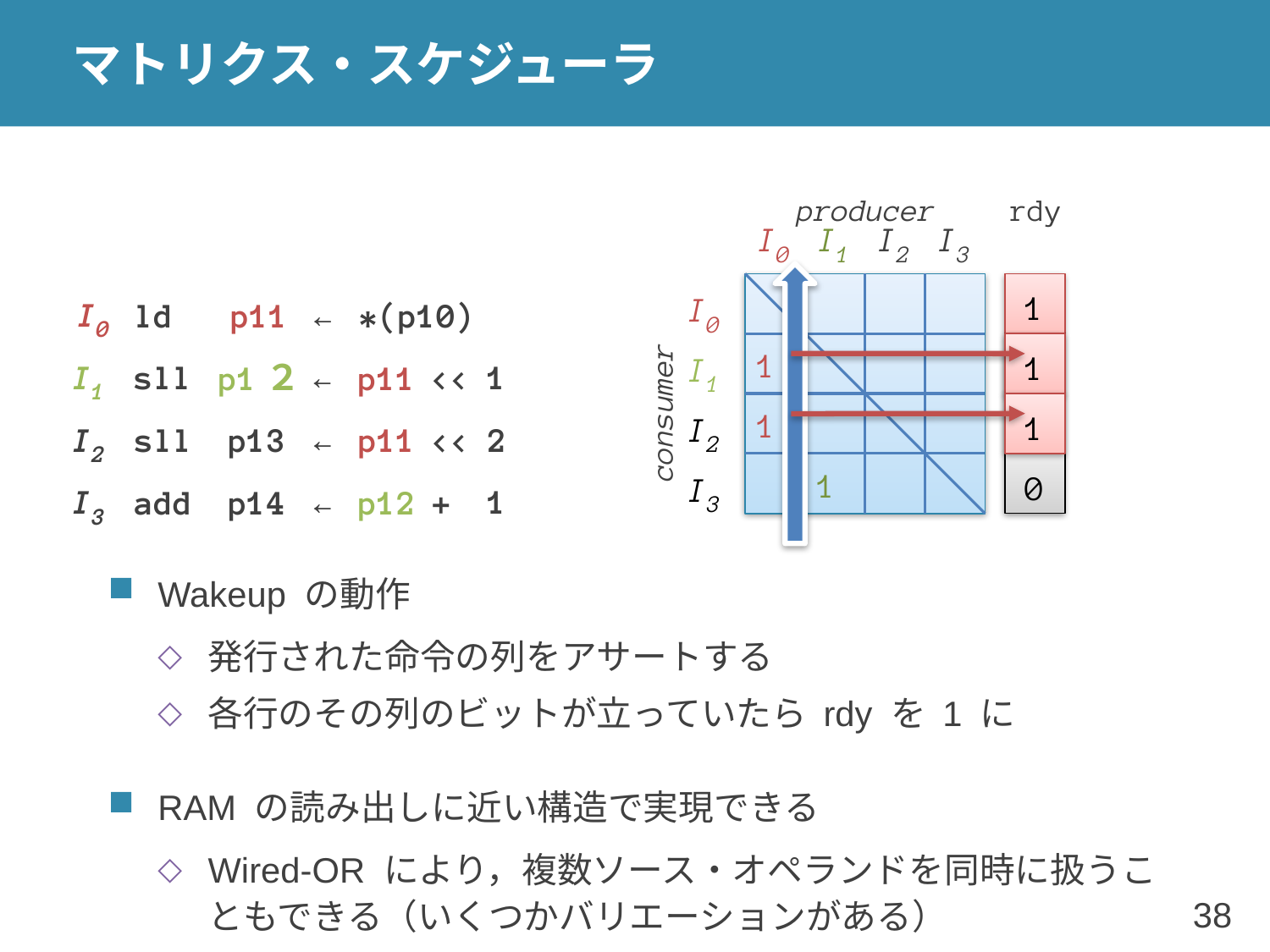

# マトリクス・スケジューラ
rdy
producer
I0
I1
I2
I3

1
I0
I0
ld
p11
←
*(p10)
1
1
0
I1
sll
←
<< 1
p11
I1
p1２

consumer

1
1
0
I2
sll
p13
p11
<< 2
←
I2

1
0
I3
+
1
←
p14
p12
I3
add
Wakeup の動作
発行された命令の列をアサートする
各行のその列のビットが立っていたら rdy を 1 に
RAM の読み出しに近い構造で実現できる
Wired-OR により，複数ソース・オペランドを同時に扱うこともできる（いくつかバリエーションがある）
38